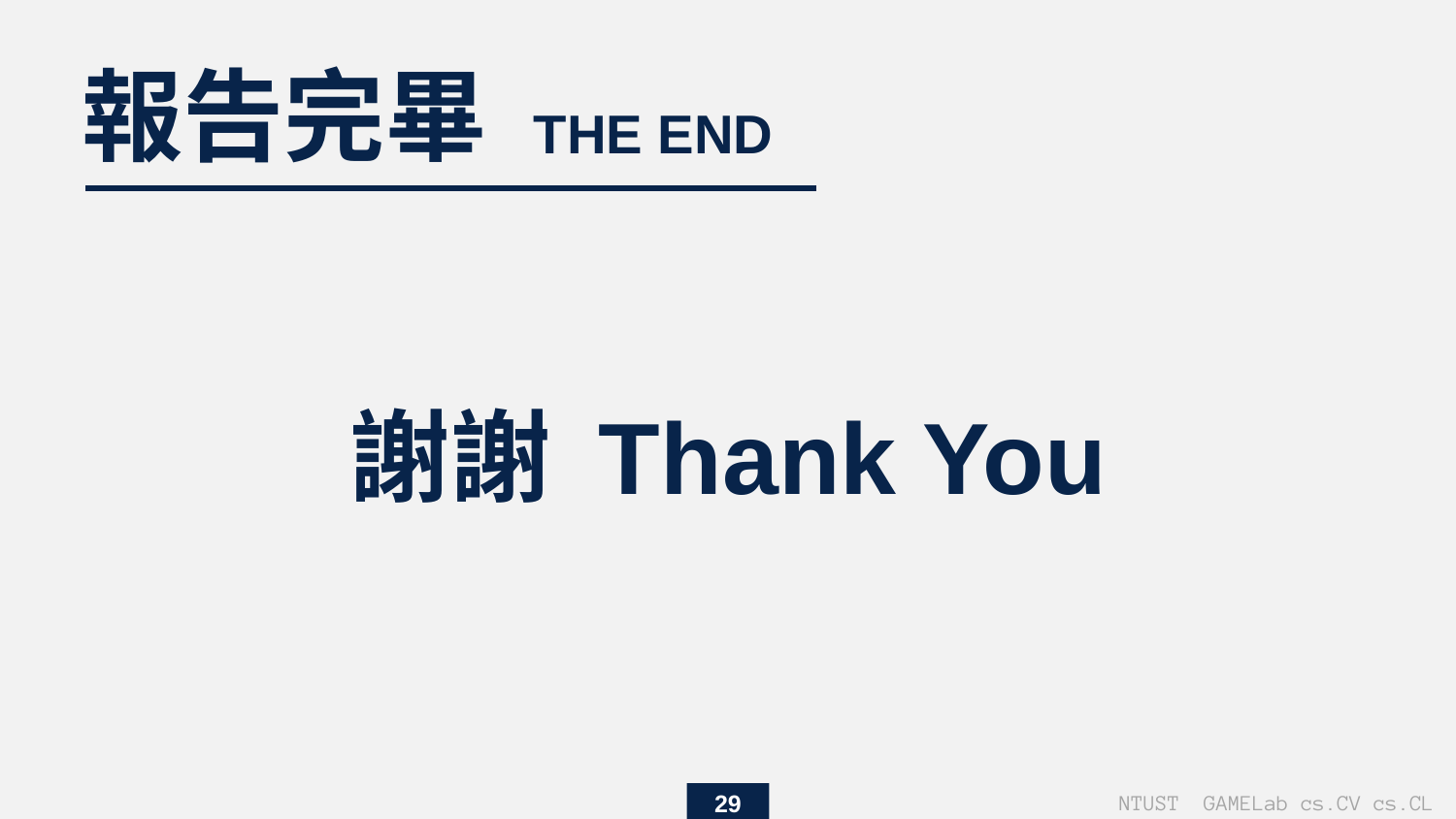

報告完畢 THE END
謝謝 Thank You
29

NTUST  GAMELab cs.CV cs.CL